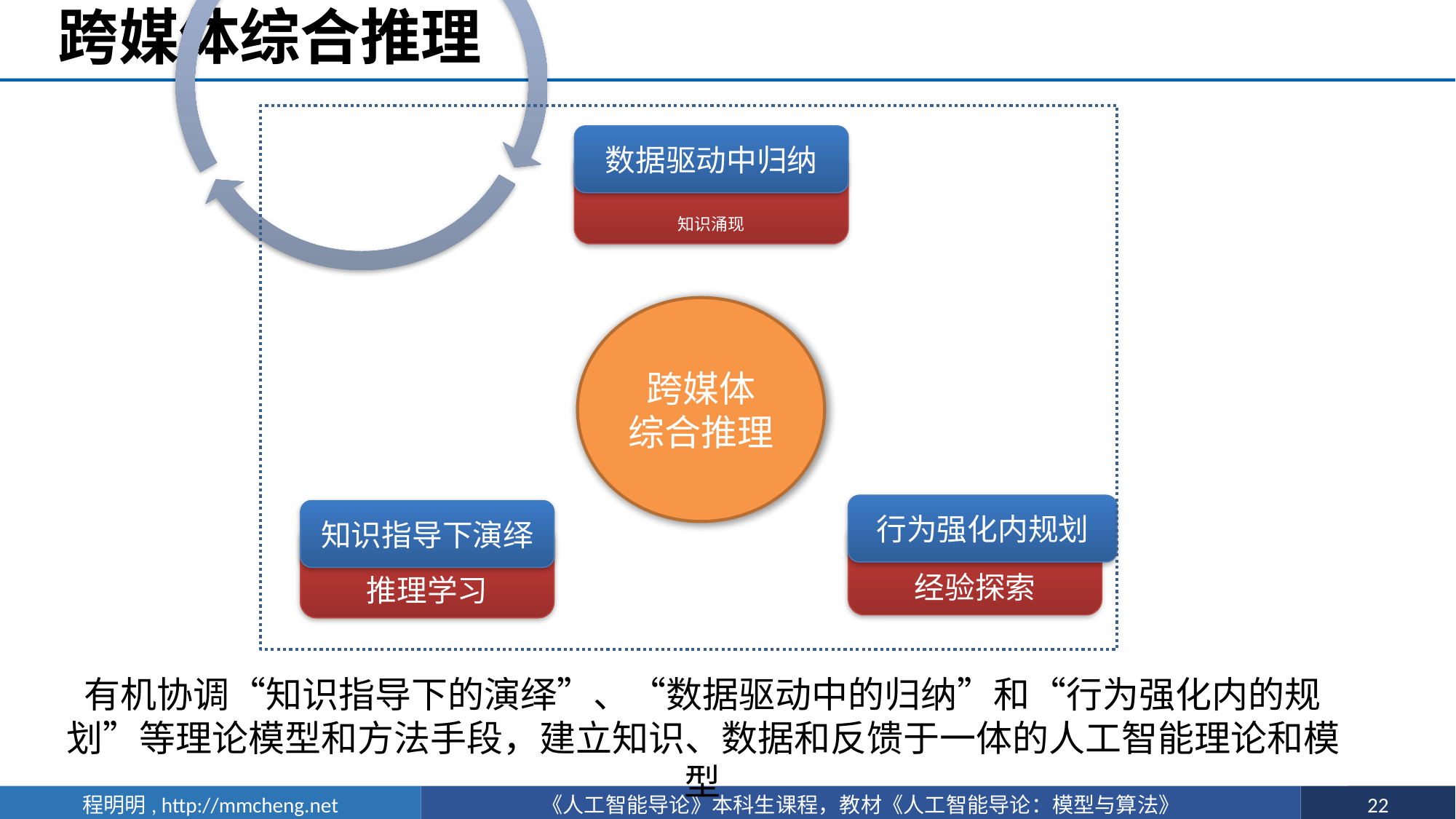

# 跨媒体综合推理

数据驱动中归纳
知识涌现

跨媒体
综合推理
行为强化内规划
知识指导下演绎
经验探索
推理学习
有机协调“知识指导下的演绎”、“数据驱动中的归纳”和“行为强化内的规划”等理论模型和方法手段，建立知识、数据和反馈于一体的人工智能理论和模型